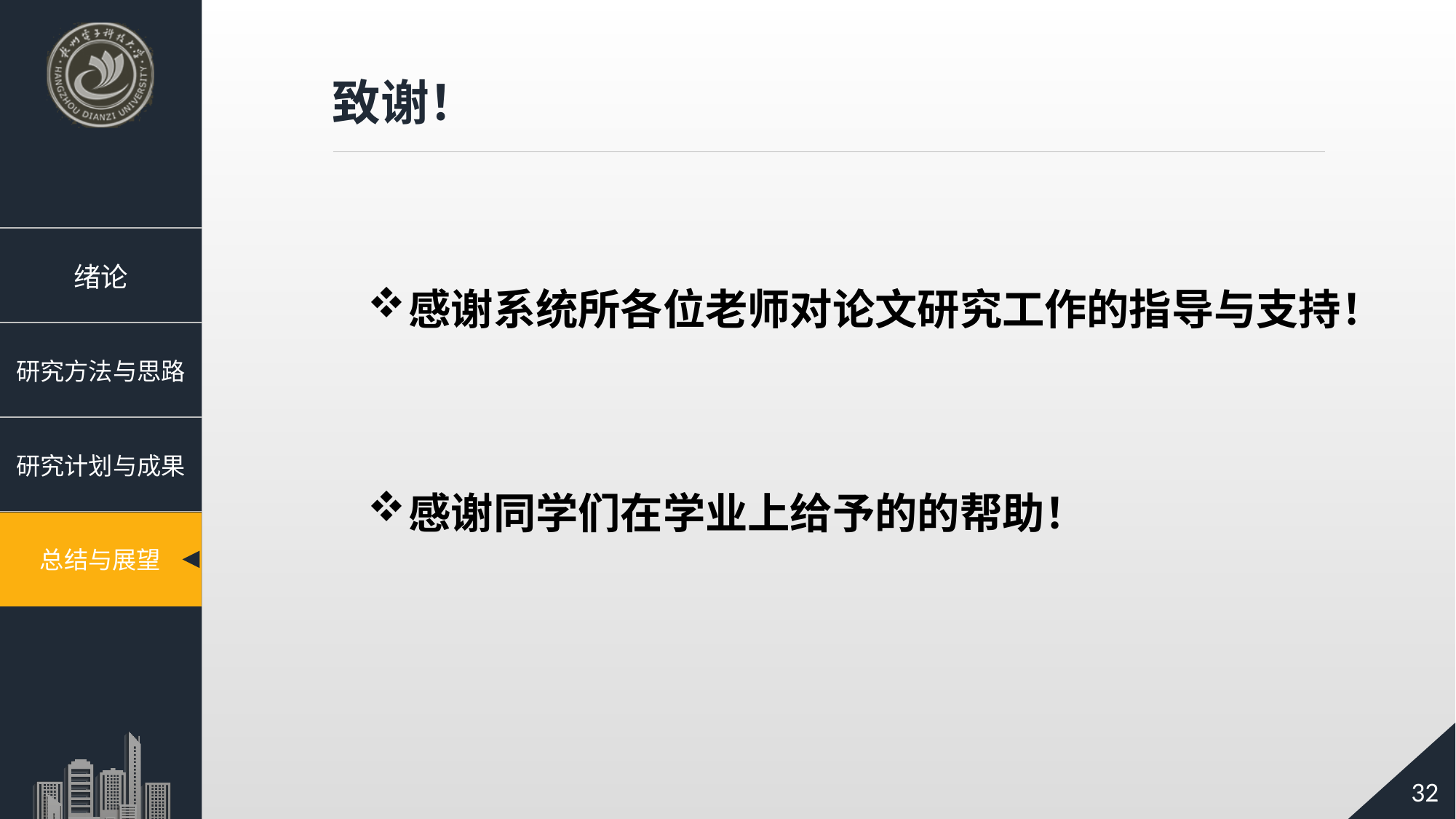

致谢！
感谢系统所各位老师对论文研究工作的指导与支持！

感谢同学们在学业上给予的的帮助！